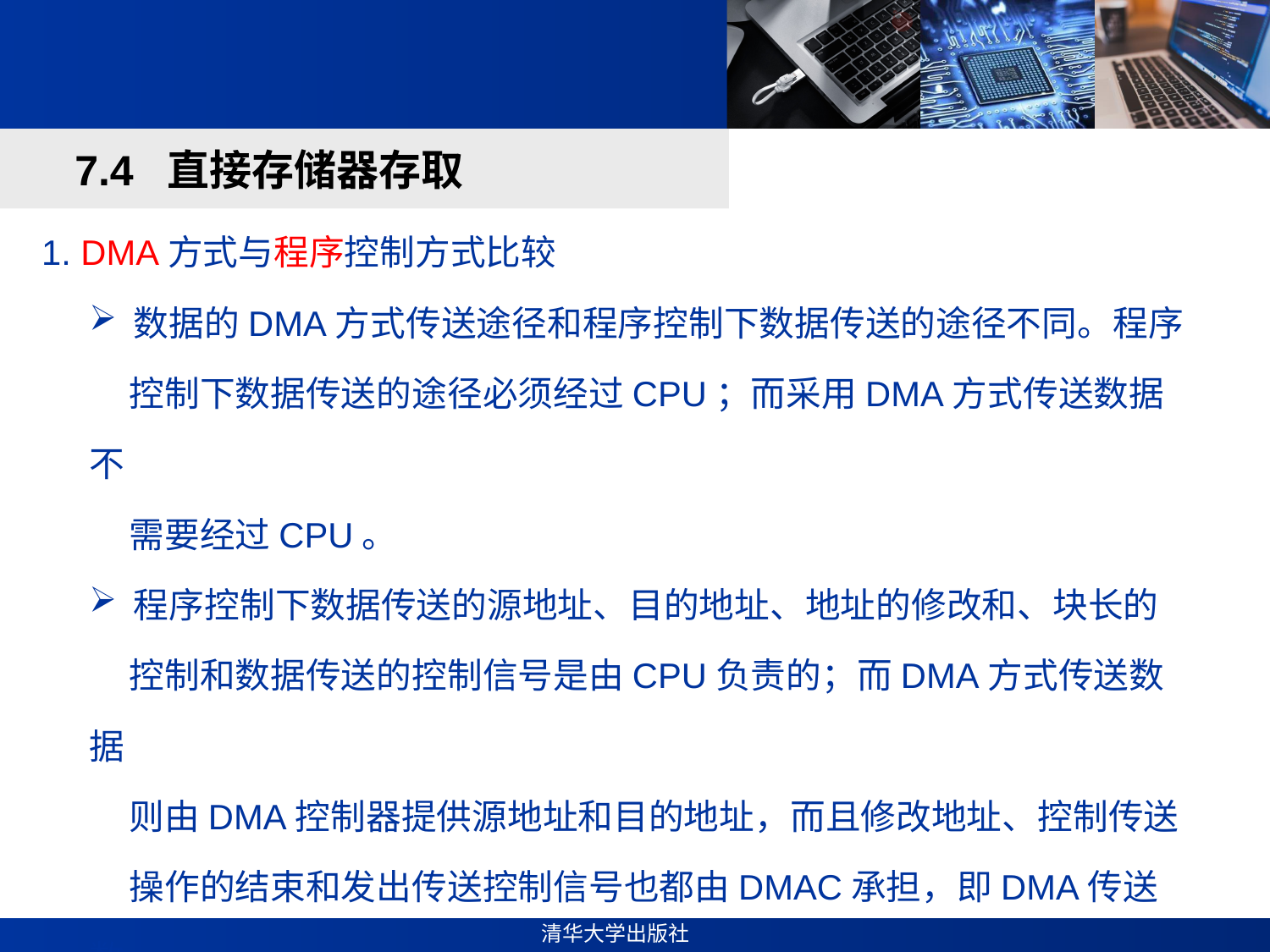

#
7.4  直接存储器存取
1. DMA方式与程序控制方式比较
 数据的DMA方式传送途径和程序控制下数据传送的途径不同。程序
    控制下数据传送的途径必须经过CPU；而采用DMA方式传送数据不
    需要经过CPU。
 程序控制下数据传送的源地址、目的地址、地址的修改和、块长的
    控制和数据传送的控制信号是由CPU负责的；而DMA方式传送数据
    则由DMA控制器提供源地址和目的地址，而且修改地址、控制传送
    操作的结束和发出传送控制信号也都由DMAC承担，即DMA传送数
    据方式是一种由硬件代替软件的方法，因而数据传送的速度提高了，
    缩短了数据传送的响应时间。